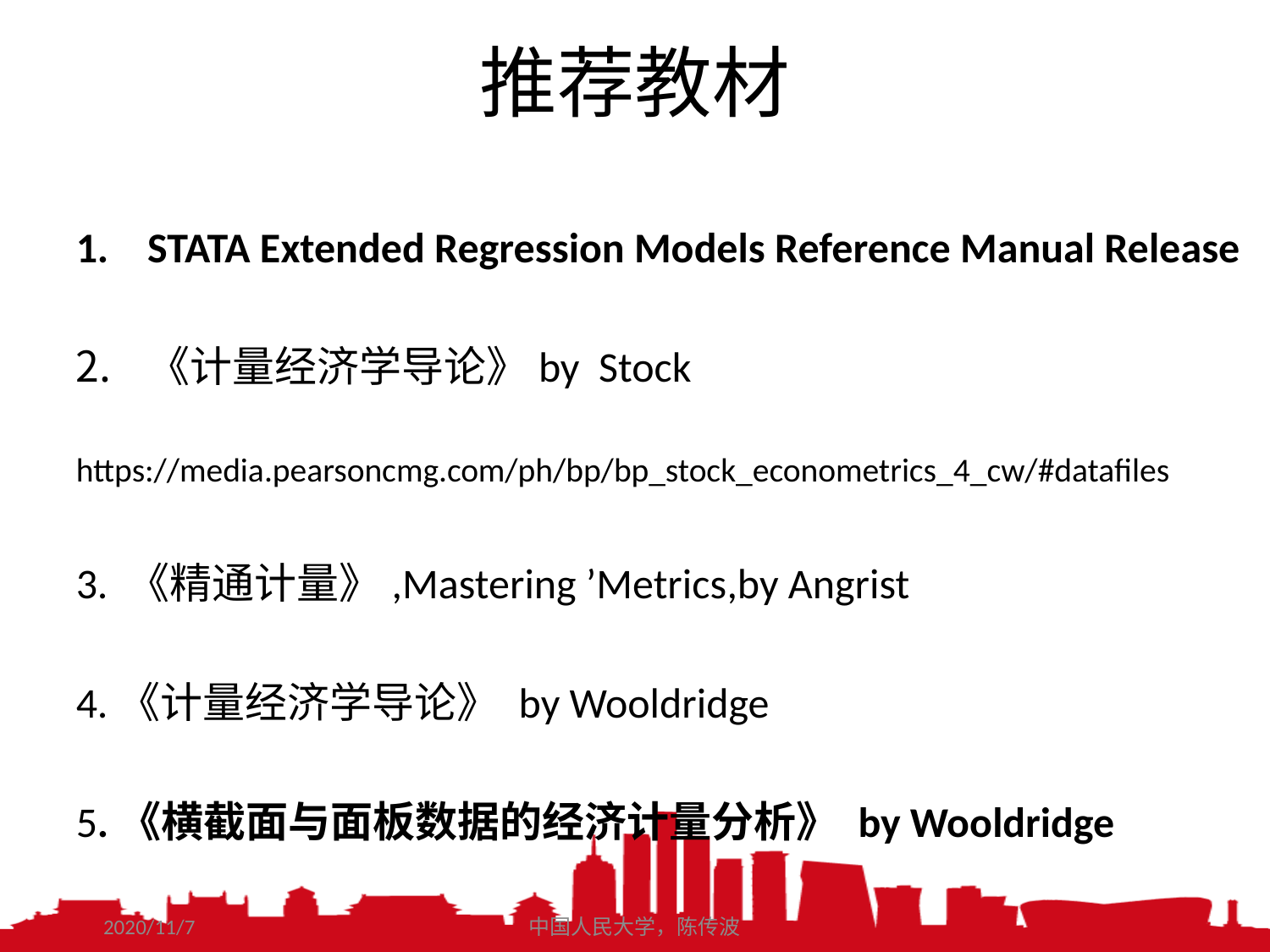

# 推荐教材
STATA Extended Regression Models Reference Manual Release
《计量经济学导论》by  Stock
https://media.pearsoncmg.com/ph/bp/bp_stock_econometrics_4_cw/#datafiles
3. 《精通计量》,Mastering ’Metrics,by Angrist
4.《计量经济学导论》 by Wooldridge
5.《横截面与面板数据的经济计量分析》 by Wooldridge
2020/11/7
中国人民大学，陈传波